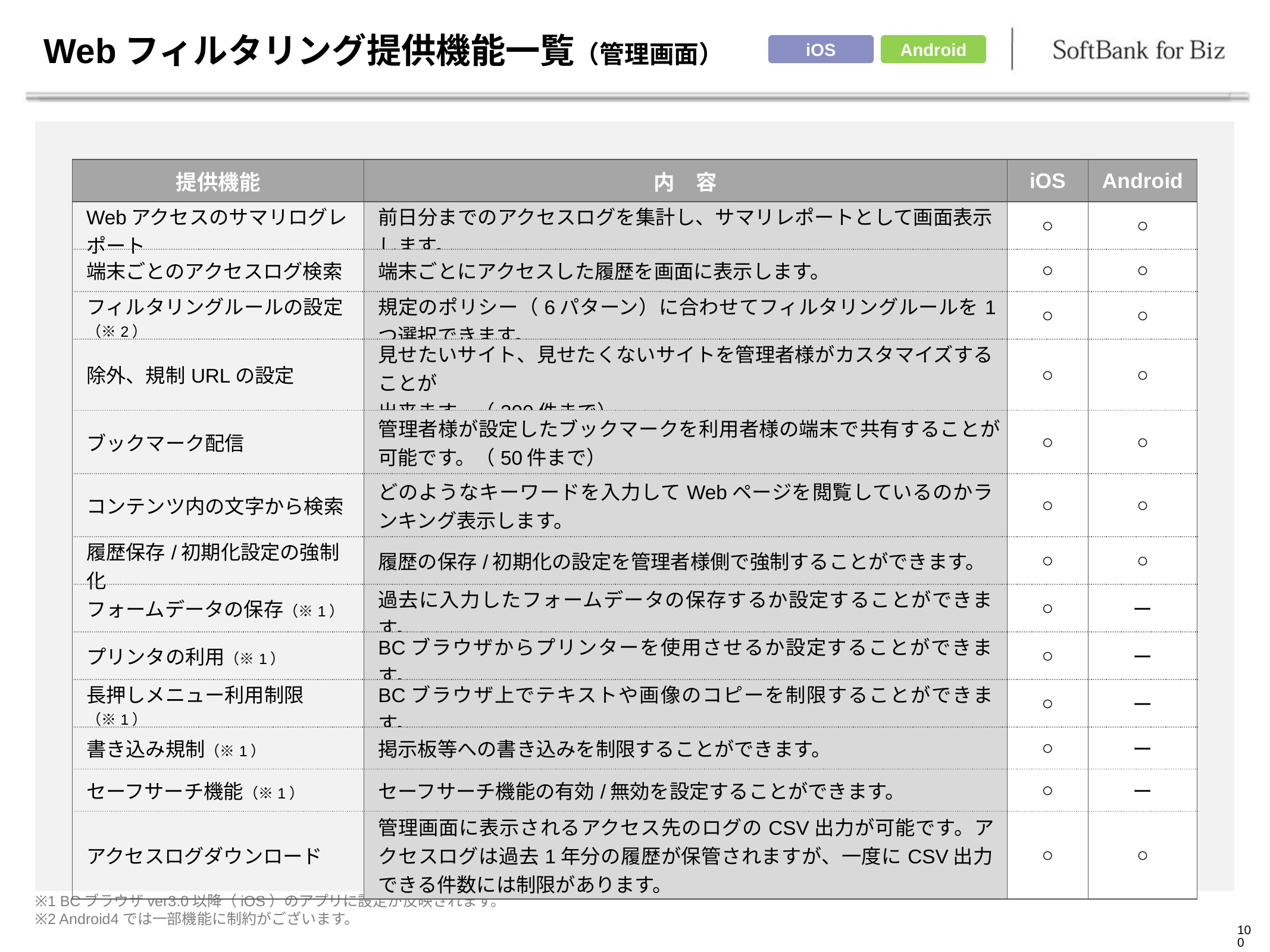

# Webフィルタリング提供機能一覧（管理画面）
iOS
Android
| 提供機能 | 内　容 | iOS | Android |
| --- | --- | --- | --- |
| Webアクセスのサマリログレポート | 前日分までのアクセスログを集計し、サマリレポートとして画面表示します。 | ○ | ○ |
| 端末ごとのアクセスログ検索 | 端末ごとにアクセスした履歴を画面に表示します。 | ○ | ○ |
| フィルタリングルールの設定（※2） | 規定のポリシー（6パターン）に合わせてフィルタリングルールを1つ選択できます。 | ○ | ○ |
| 除外、規制URLの設定 | 見せたいサイト、見せたくないサイトを管理者様がカスタマイズすることが 出来ます。（300件まで） | ○ | ○ |
| ブックマーク配信 | 管理者様が設定したブックマークを利用者様の端末で共有することが可能です。（50件まで） | ○ | ○ |
| コンテンツ内の文字から検索 | どのようなキーワードを入力してWebページを閲覧しているのかランキング表示します。 | ○ | ○ |
| 履歴保存/初期化設定の強制化 | 履歴の保存/初期化の設定を管理者様側で強制することができます。 | ○ | ○ |
| フォームデータの保存（※1） | 過去に入力したフォームデータの保存するか設定することができます。 | ○ | ー |
| プリンタの利用（※1） | BCブラウザからプリンターを使用させるか設定することができます。 | ○ | ー |
| 長押しメニュー利用制限（※1） | BCブラウザ上でテキストや画像のコピーを制限することができます。 | ○ | ー |
| 書き込み規制（※1） | 掲示板等への書き込みを制限することができます。 | ○ | ー |
| セーフサーチ機能（※1） | セーフサーチ機能の有効/無効を設定することができます。 | ○ | ー |
| アクセスログダウンロード | 管理画面に表示されるアクセス先のログのCSV出力が可能です。アクセスログは過去1年分の履歴が保管されますが、一度にCSV出力できる件数には制限があります。 | ○ | ○ |
※1 BCブラウザver3.0以降（iOS）のアプリに設定が反映されます。
※2 Android4では一部機能に制約がございます。
100